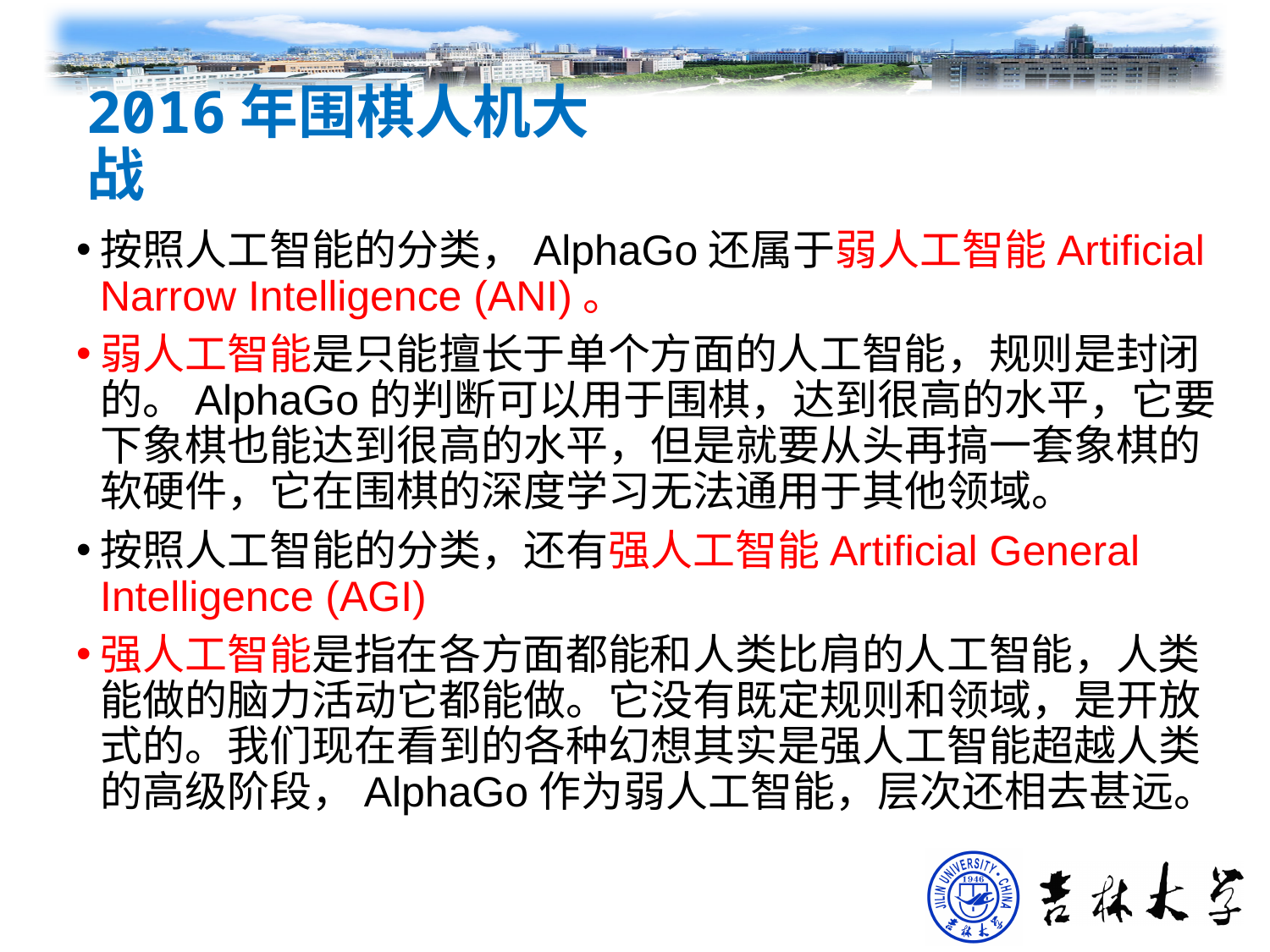

2016年围棋人机大战
按照人工智能的分类，AlphaGo还属于弱人工智能Artificial Narrow Intelligence (ANI)。
弱人工智能是只能擅长于单个方面的人工智能，规则是封闭的。AlphaGo的判断可以用于围棋，达到很高的水平，它要下象棋也能达到很高的水平，但是就要从头再搞一套象棋的软硬件，它在围棋的深度学习无法通用于其他领域。
按照人工智能的分类，还有强人工智能Artificial General Intelligence (AGI)
强人工智能是指在各方面都能和人类比肩的人工智能，人类能做的脑力活动它都能做。它没有既定规则和领域，是开放式的。我们现在看到的各种幻想其实是强人工智能超越人类的高级阶段，AlphaGo作为弱人工智能，层次还相去甚远。